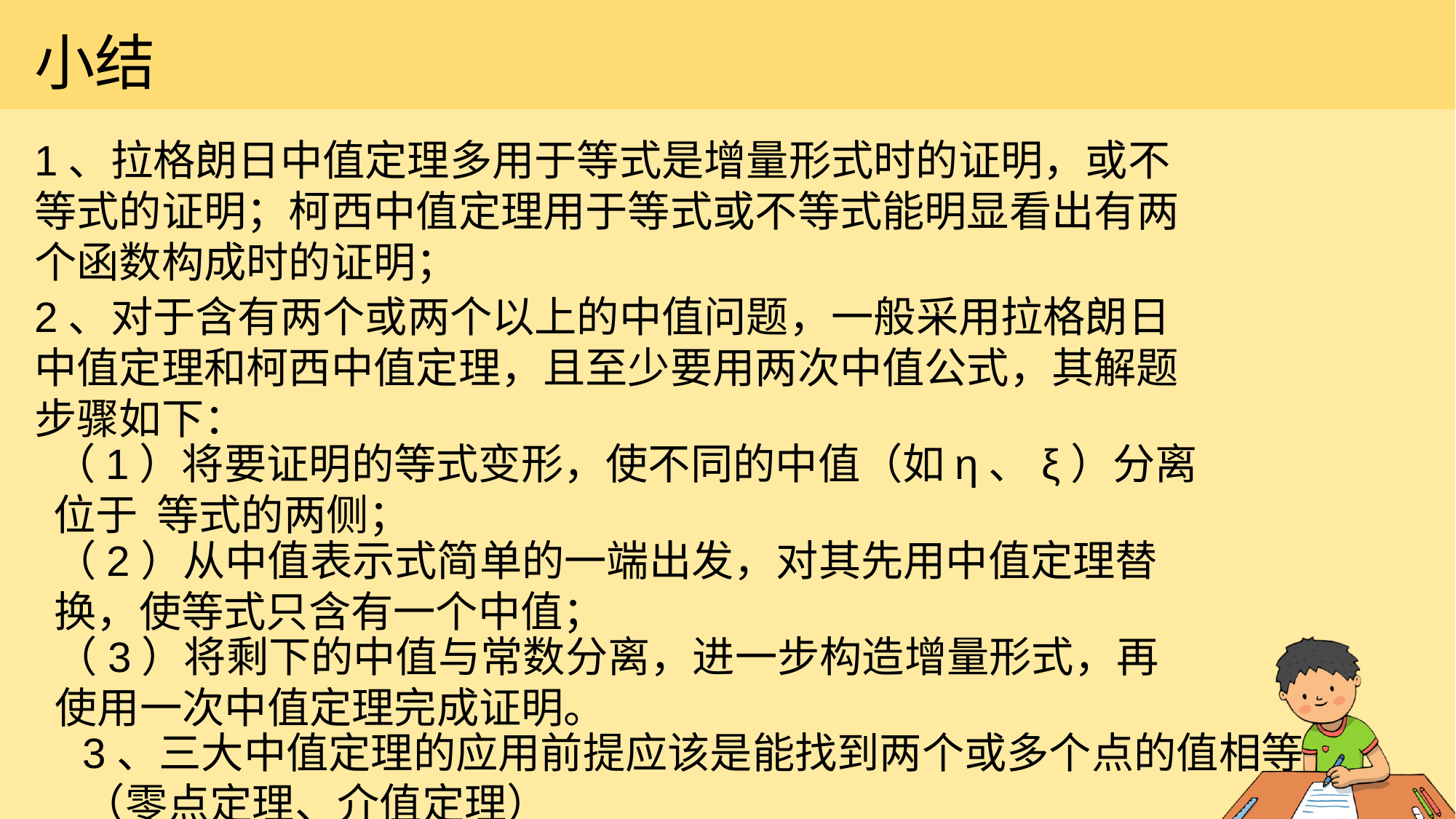

小结
1、拉格朗日中值定理多用于等式是增量形式时的证明，或不等式的证明；柯西中值定理用于等式或不等式能明显看出有两个函数构成时的证明；
2、对于含有两个或两个以上的中值问题，一般采用拉格朗日中值定理和柯西中值定理，且至少要用两次中值公式，其解题步骤如下：
（1）将要证明的等式变形，使不同的中值（如η、ξ）分离位于  等式的两侧；
（2）从中值表示式简单的一端出发，对其先用中值定理替换，使等式只含有一个中值；
（3）将剩下的中值与常数分离，进一步构造增量形式，再使用一次中值定理完成证明。
3、三大中值定理的应用前提应该是能找到两个或多个点的值相等（零点定理、介值定理）